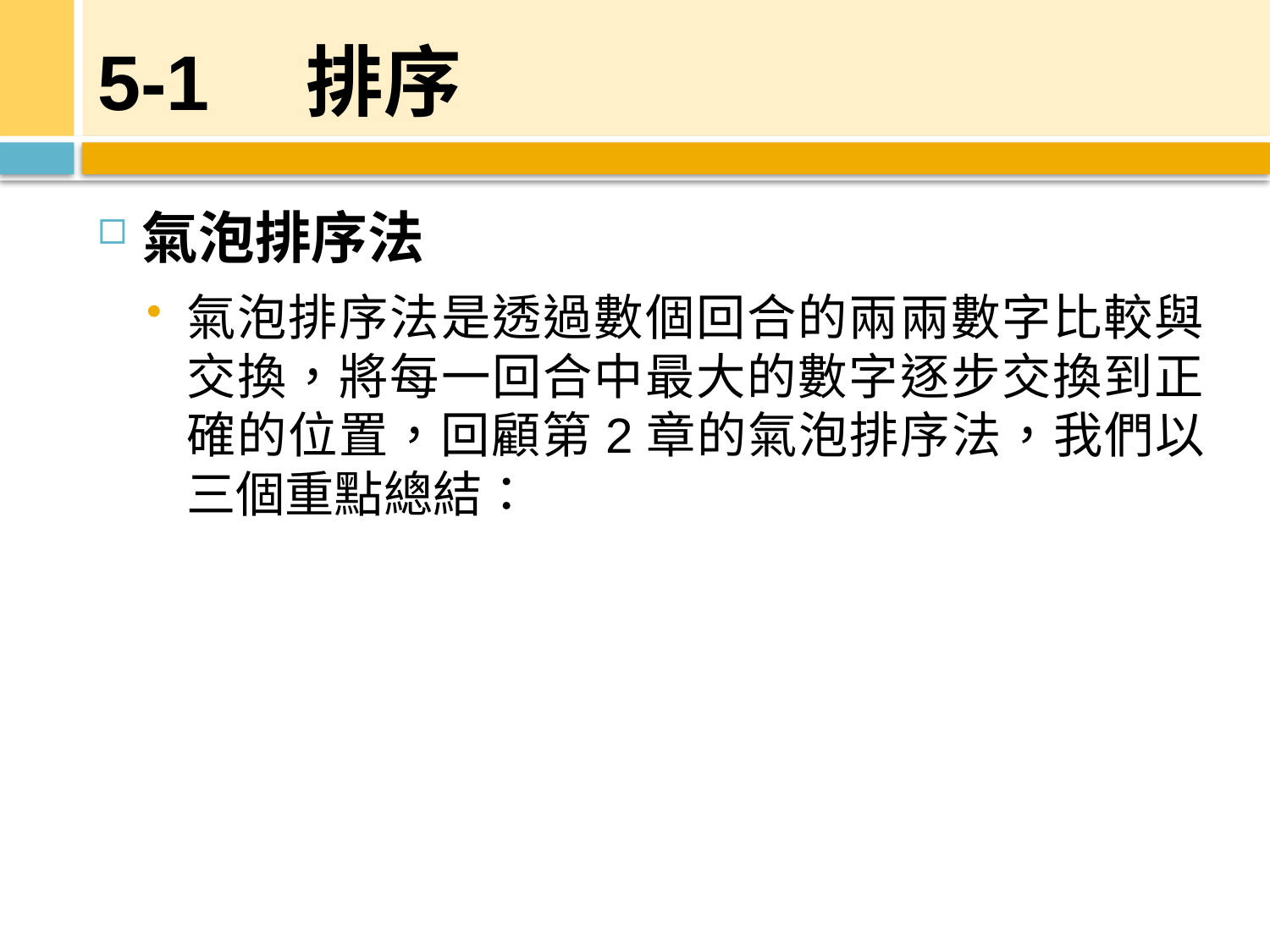

# 5-1　排序
氣泡排序法
氣泡排序法是透過數個回合的兩兩數字比較與交換，將每一回合中最大的數字逐步交換到正確的位置，回顧第2章的氣泡排序法，我們以三個重點總結：